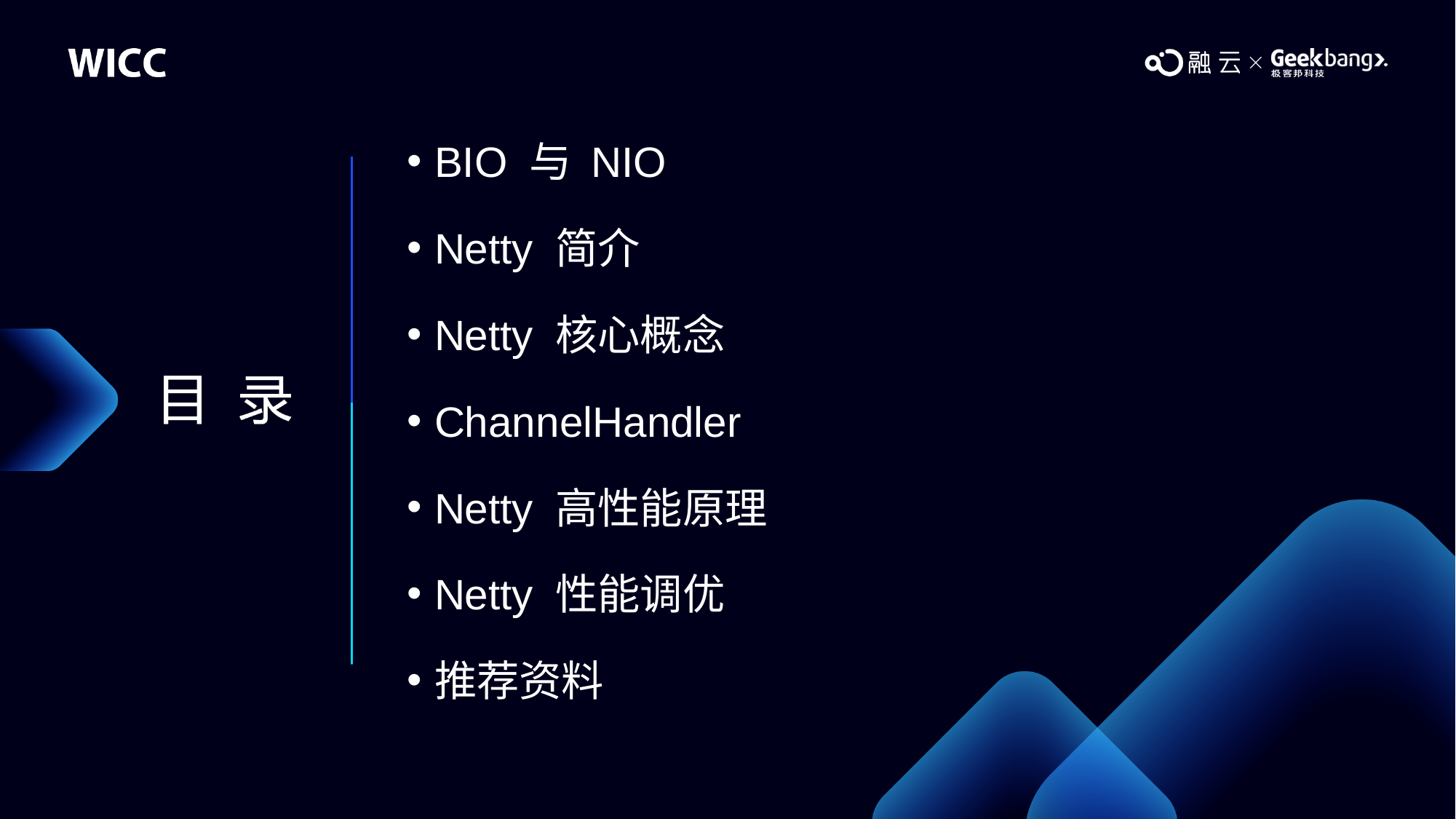

BIO 与 NIO
Netty 简介
Netty 核心概念
ChannelHandler
Netty 高性能原理
Netty 性能调优
推荐资料